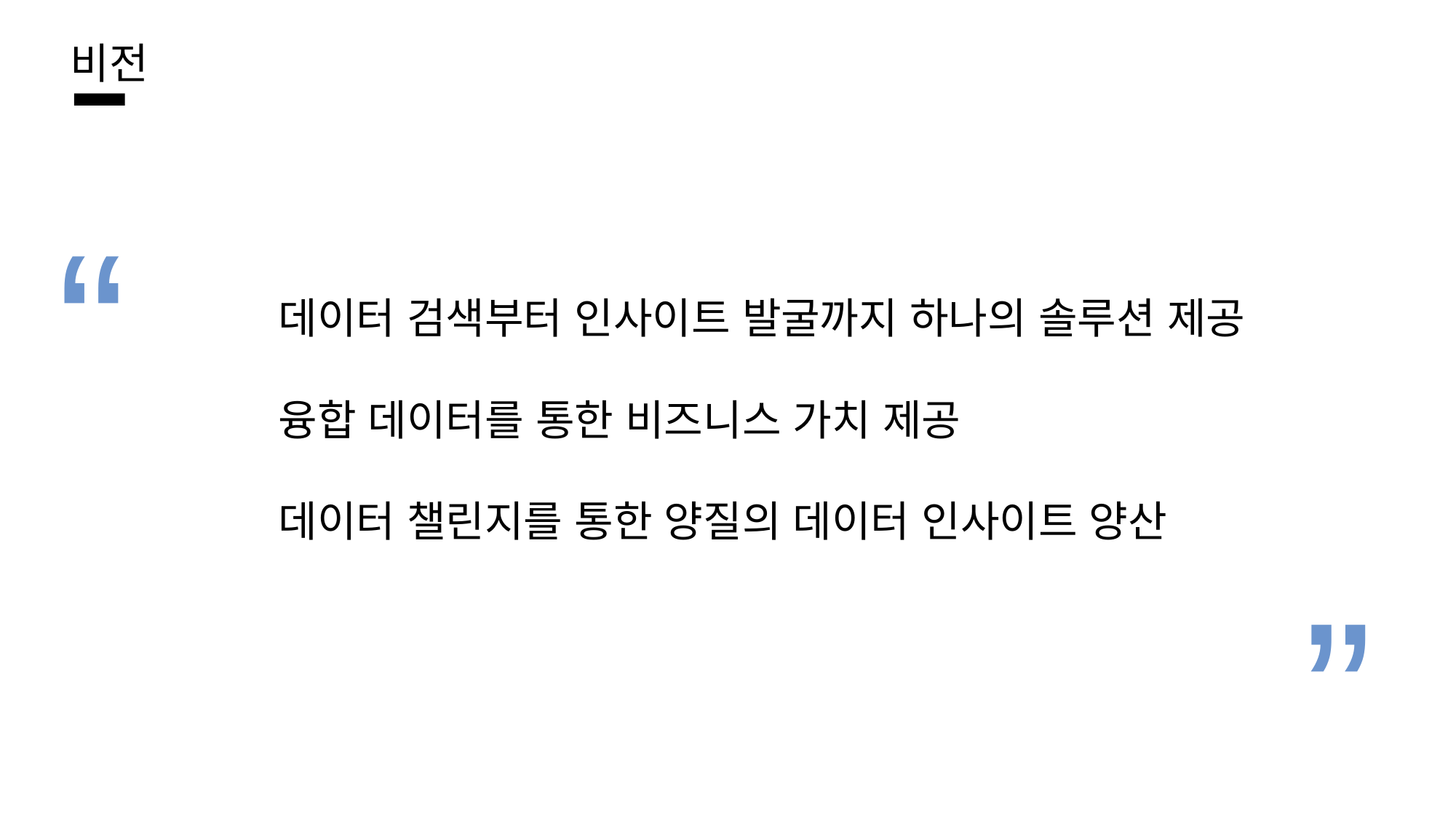

비전

“
데이터 검색부터 인사이트 발굴까지 하나의 솔루션 제공

융합 데이터를 통한 비즈니스 가치 제공

데이터 챌린지를 통한 양질의 데이터 인사이트 양산
”